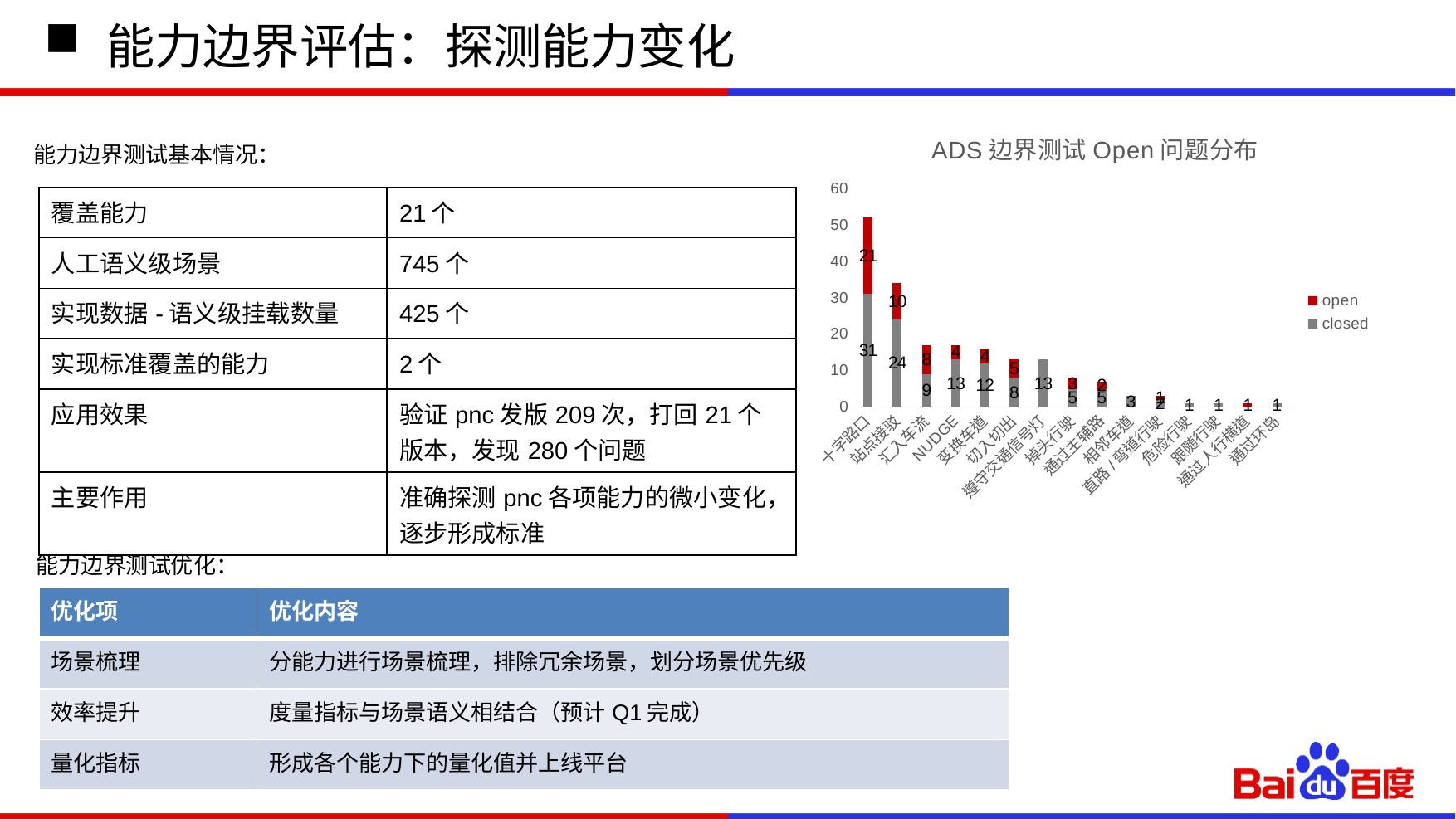

# 能力边界评估：探测能力变化

### Chart: ADS边界测试Open问题分布

| Category | closed | open |
|---|---|---|
| 十字路口 | 31.0 | 21.0 |
| 站点接驳 | 24.0 | 10.0 |
| 汇入车流 | 9.0 | 8.0 |
| NUDGE | 13.0 | 4.0 |
| 变换车道 | 12.0 | 4.0 |
| 切入切出 | 8.0 | 5.0 |
| 遵守交通信号灯 | 13.0 | None |
| 掉头行驶 | 5.0 | 3.0 |
| 通过主辅路 | 5.0 | 2.0 |
| 相邻车道 | 3.0 | None |
| 直路/弯道行驶 | 2.0 | 1.0 |
| 危险行驶 | 1.0 | None |
| 跟随行驶 | 1.0 | None |
| 通过人行横道 | None | 1.0 |
| 通过环岛 | 1.0 | None |
能力边界测试基本情况：
| 覆盖能力 | 21个 |
| --- | --- |
| 人工语义级场景 | 745个 |
| 实现数据-语义级挂载数量 | 425个 |
| 实现标准覆盖的能力 | 2个 |
| 应用效果 | 验证pnc发版209次，打回21个版本，发现280个问题 |
| 主要作用 | 准确探测pnc各项能力的微小变化，逐步形成标准 |
能力边界测试优化：
| 优化项 | 优化内容 |
| --- | --- |
| 场景梳理 | 分能力进行场景梳理，排除冗余场景，划分场景优先级 |
| 效率提升 | 度量指标与场景语义相结合（预计Q1完成） |
| 量化指标 | 形成各个能力下的量化值并上线平台 |